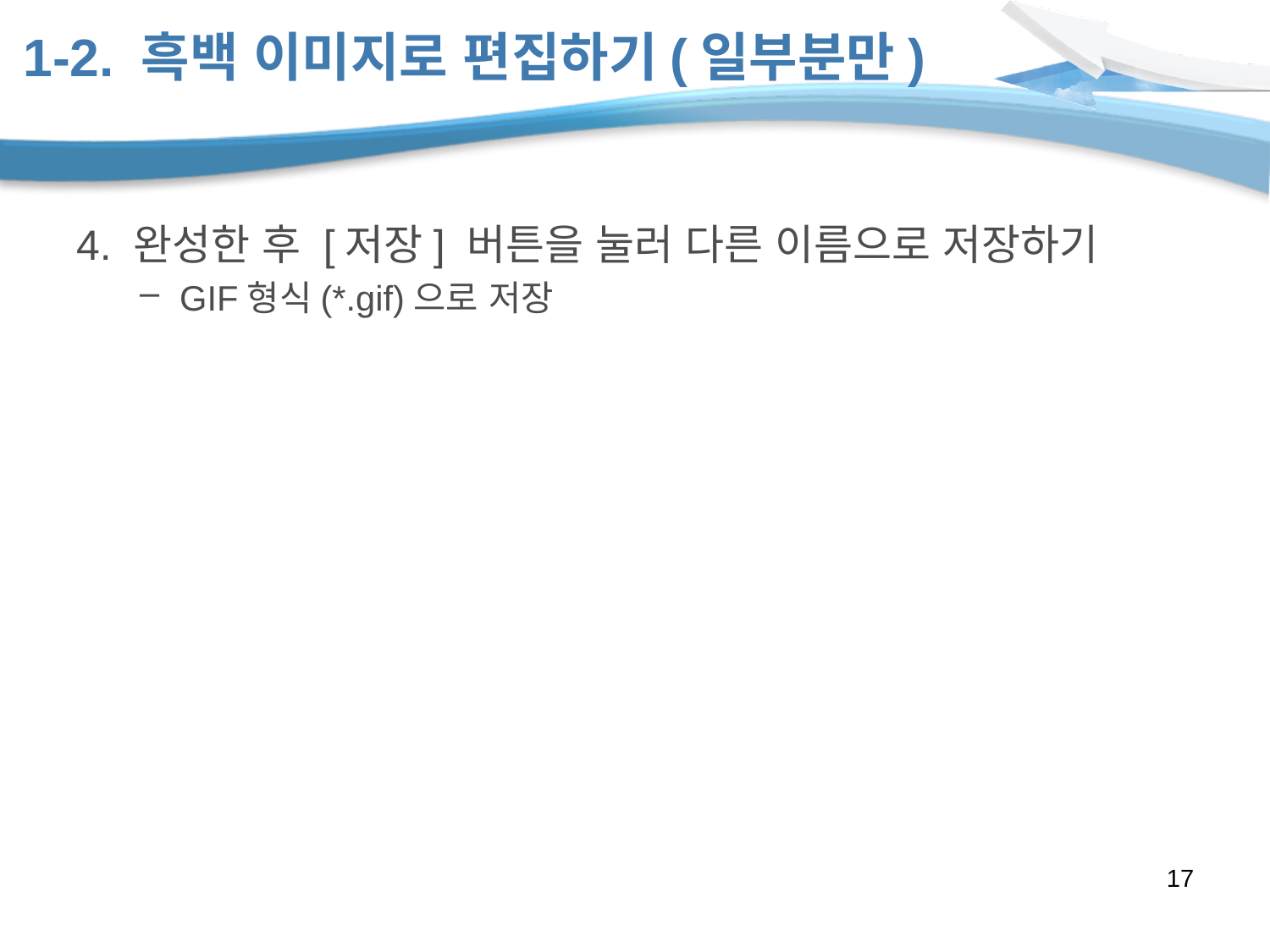

# 1-2. 흑백 이미지로 편집하기(일부분만)
4. 완성한 후 [저장] 버튼을 눌러 다른 이름으로 저장하기
GIF형식(*.gif)으로 저장

17